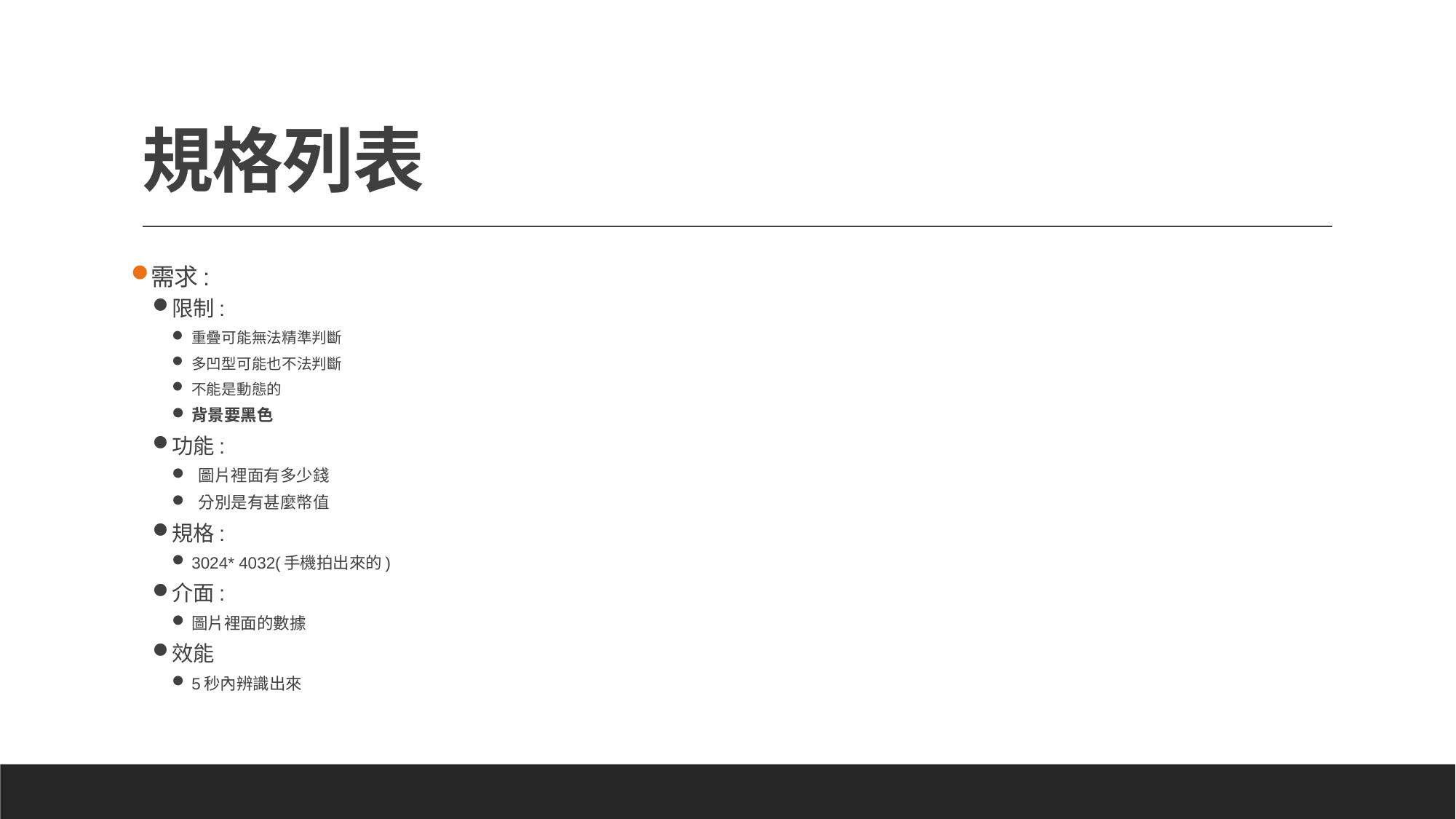

# 規格列表
需求:
限制:
重疊可能無法精準判斷
多凹型可能也不法判斷
不能是動態的
背景要黑色
功能:
 圖片裡面有多少錢
 分別是有甚麼幣值
規格:
3024* 4032(手機拍出來的)
介面:
圖片裡面的數據
效能
5秒內辨識出來